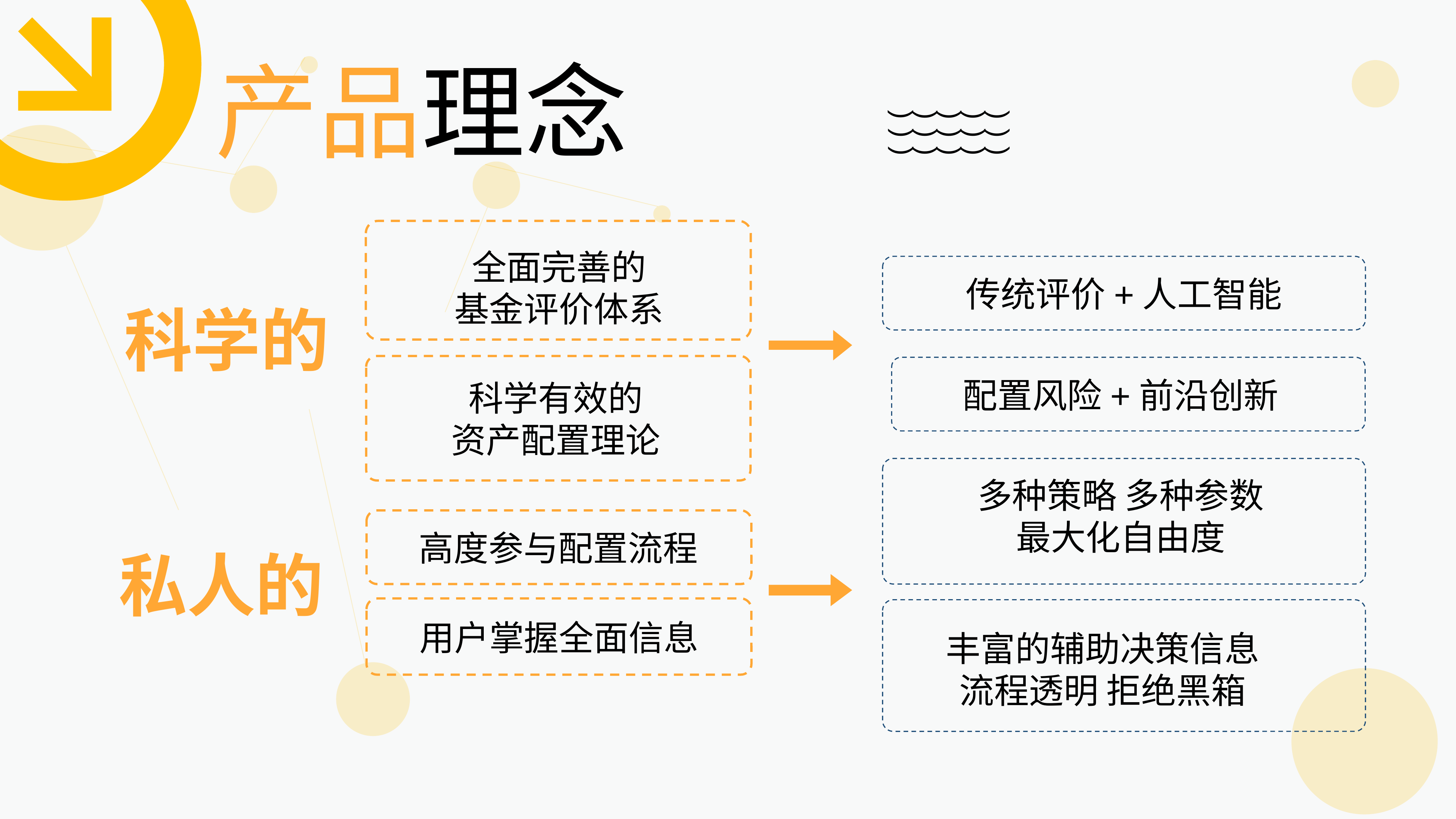

产品理念

(
(
(
(
(
(
(
(
(
(
(
(
(
(
(

全面完善的
基金评价体系

传统评价+人工智能
科学的

科学有效的
资产配置理论
配置风险+前沿创新

多种策略 多种参数
最大化自由度

高度参与配置流程
私人的

用户掌握全面信息
丰富的辅助决策信息
流程透明 拒绝黑箱